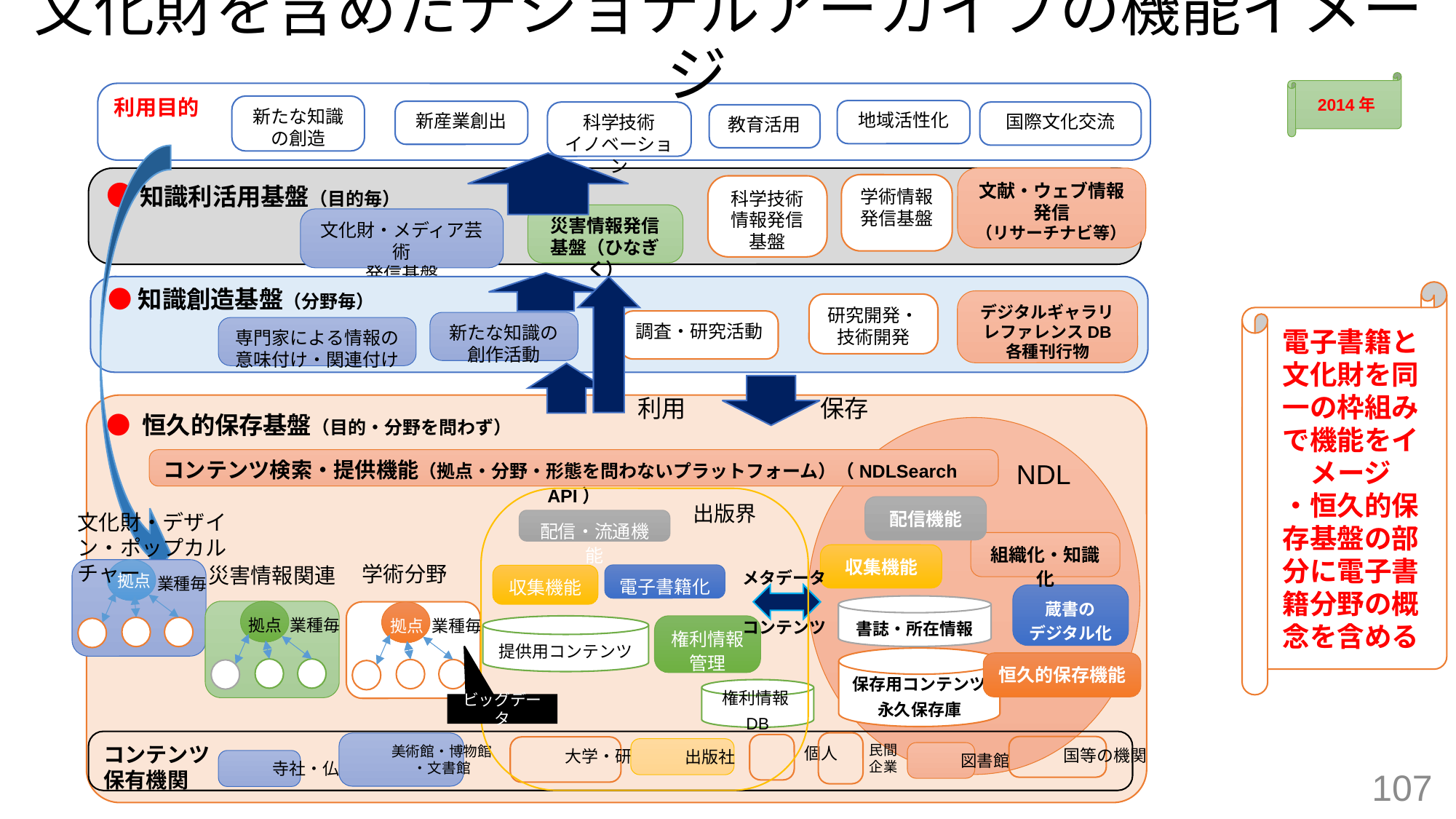

# 文化財を含めたナショナルアーカイブの機能イメージ
2014年
利用目的
新たな知識の創造
地域活性化
新産業創出
国際文化交流
科学技術
イノベーション

教育活用

文献・ウェブ情報
発信
（リサーチナビ等）
●知識利活用基盤（目的毎）
学術情報
発信基盤
科学技術情報発信基盤
災害情報発信基盤（ひなぎく）
文化財・メディア芸術
発信基盤

●知識創造基盤（分野毎）
電子書籍と文化財を同一の枠組みで機能をイメージ
・恒久的保存基盤の部分に電子書籍分野の概念を含める
デジタルギャラリ
レファレンスDB
各種刊行物
研究開発・技術開発
調査・研究活動
新たな知識の創作活動

専門家による情報の意味付け・関連付け

保存
利用
● 恒久的保存基盤（目的・分野を問わず）

コンテンツ検索・提供機能（拠点・分野・形態を問わないプラットフォーム）（NDLSearch　API）
NDL

出版界
配信機能
文化財・デザイン・ポップカルチャー
配信・流通機能
組織化・知識化
収集機能
学術分野
災害情報関連

拠点

メタデータ

コンテンツ
電子書籍化
収集機能
業種毎
蔵書の
デジタル化
書誌・所在情報

拠点
業種毎

拠点
業種毎

権利情報
管理
提供用コンテンツ
保存用コンテンツ
永久保存庫
恒久的保存機能
権利情報DB
ビッグデータ
コンテンツ
保有機関
民間
企業
美術館・博物館
・文書館
個人
国等の機関
大学・研究機関
出版社
図書館
寺社・仏閣
107